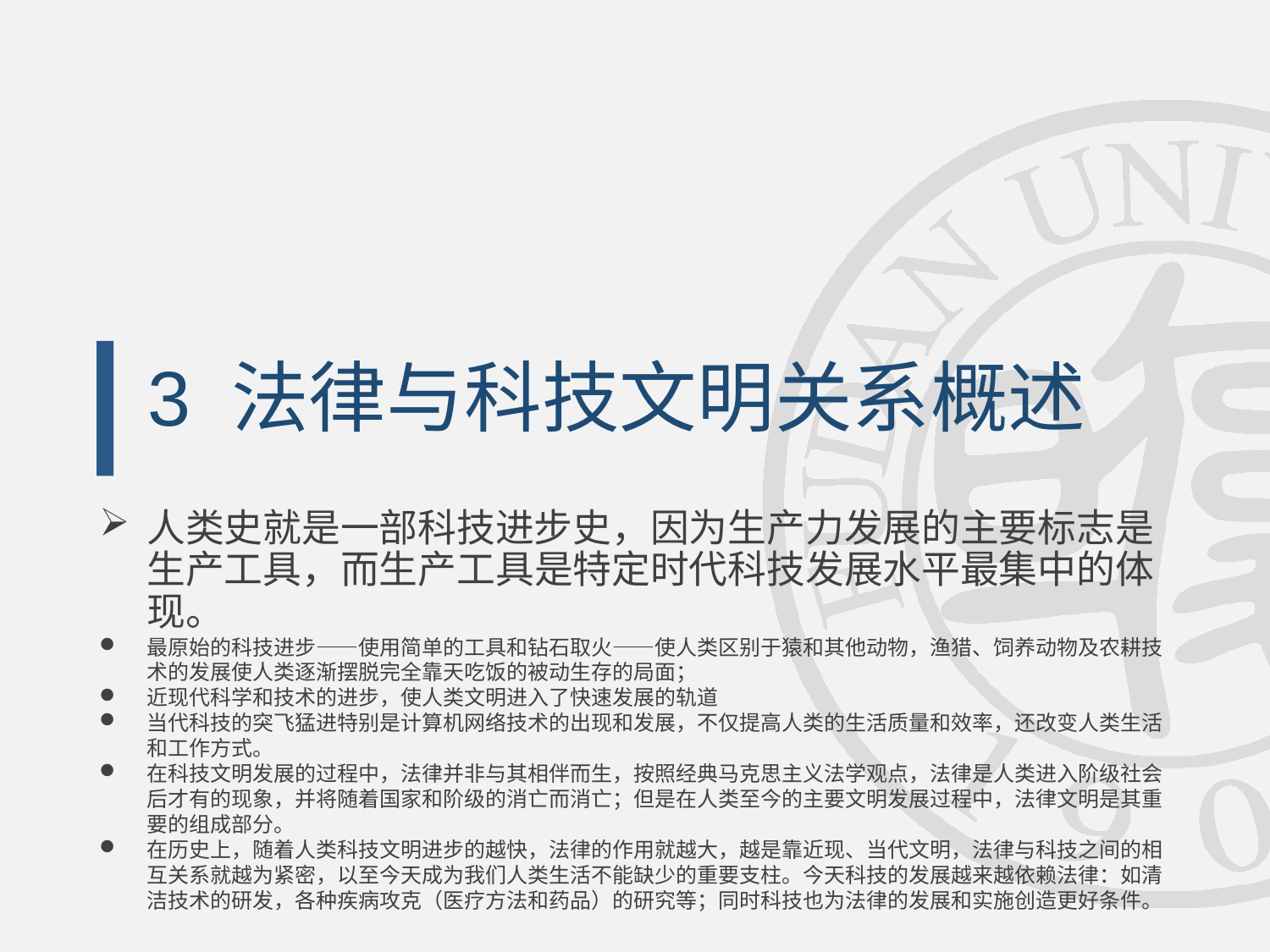

# 3 法律与科技文明关系概述
人类史就是一部科技进步史，因为生产力发展的主要标志是生产工具，而生产工具是特定时代科技发展水平最集中的体现。
最原始的科技进步——使用简单的工具和钻石取火——使人类区别于猿和其他动物，渔猎、饲养动物及农耕技术的发展使人类逐渐摆脱完全靠天吃饭的被动生存的局面；
近现代科学和技术的进步，使人类文明进入了快速发展的轨道
当代科技的突飞猛进特别是计算机网络技术的出现和发展，不仅提高人类的生活质量和效率，还改变人类生活和工作方式。
在科技文明发展的过程中，法律并非与其相伴而生，按照经典马克思主义法学观点，法律是人类进入阶级社会后才有的现象，并将随着国家和阶级的消亡而消亡；但是在人类至今的主要文明发展过程中，法律文明是其重要的组成部分。
在历史上，随着人类科技文明进步的越快，法律的作用就越大，越是靠近现、当代文明，法律与科技之间的相互关系就越为紧密，以至今天成为我们人类生活不能缺少的重要支柱。今天科技的发展越来越依赖法律：如清洁技术的研发，各种疾病攻克（医疗方法和药品）的研究等；同时科技也为法律的发展和实施创造更好条件。